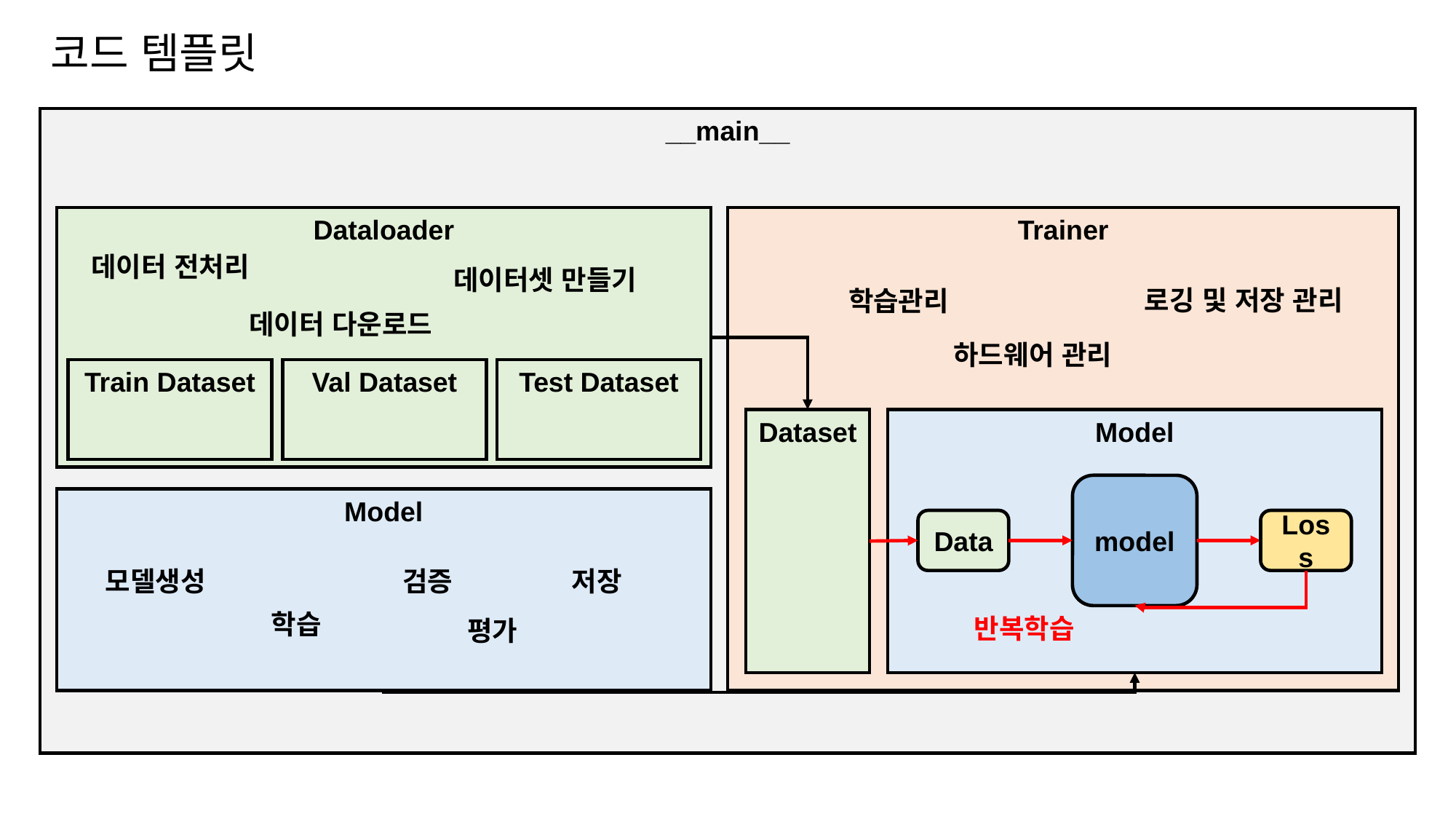

# 코드 템플릿
__main__
Dataloader
Trainer
데이터 전처리
데이터셋 만들기
로깅 및 저장 관리
학습관리
데이터 다운로드
하드웨어 관리
Train Dataset
Val Dataset
Test Dataset
Dataset
Model
model
Model
Data
Loss
검증
저장
모델생성
학습
반복학습
평가